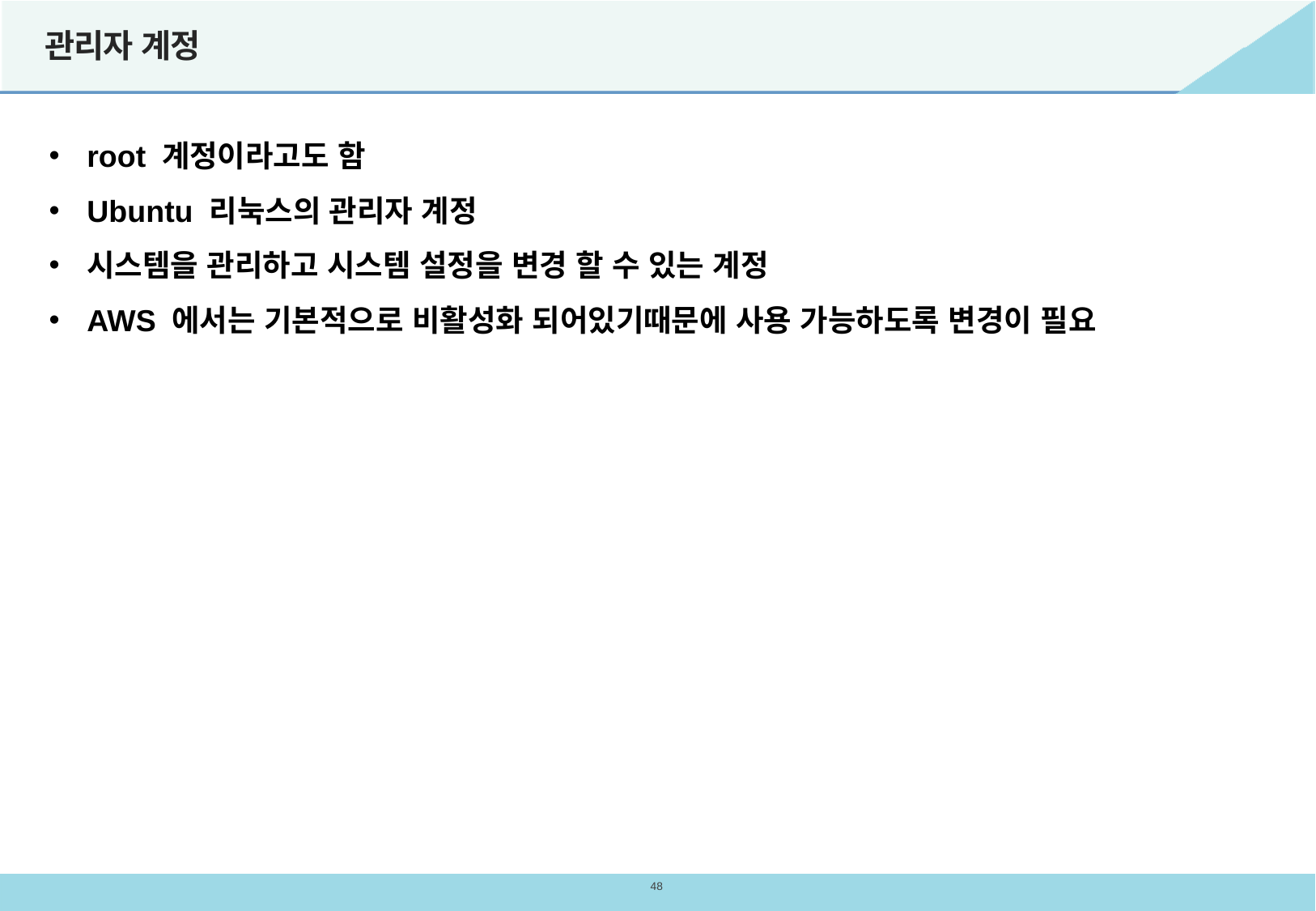

# 관리자 계정
root 계정이라고도 함
Ubuntu 리눅스의 관리자 계정
시스템을 관리하고 시스템 설정을 변경 할 수 있는 계정
AWS 에서는 기본적으로 비활성화 되어있기때문에 사용 가능하도록 변경이 필요